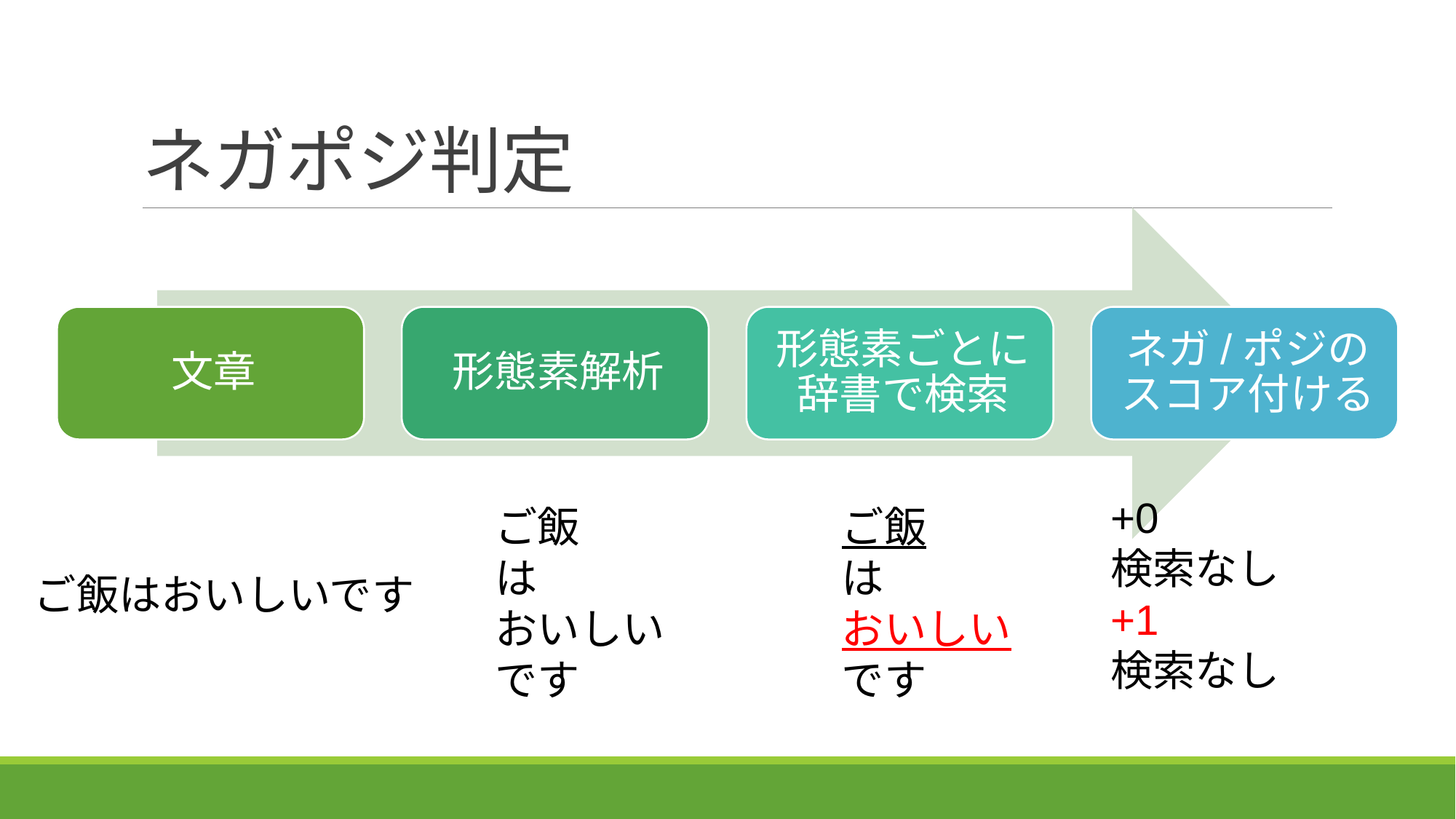

# ネガポジ判定
文章
形態素解析
形態素ごとに辞書で検索
ネガ/ポジのスコア付ける
+0
検索なし
+1
検索なし
ご飯
は
おいしい
です
ご飯
は
おいしい
です
ご飯はおいしいです